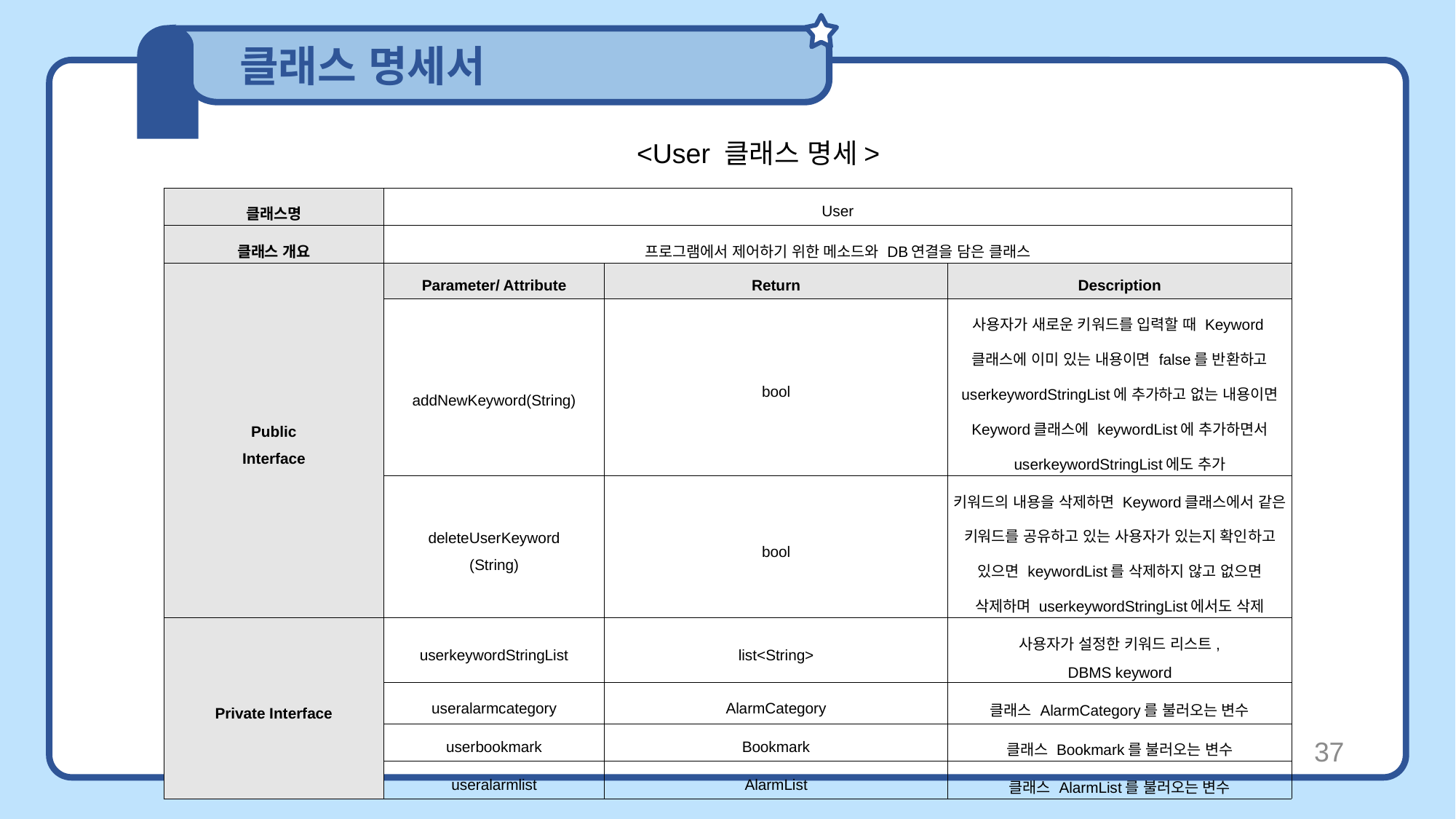

클래스 명세서

<User 클래스 명세>
| 클래스명 | User |  |  |
| --- | --- | --- | --- |
| 클래스 개요 | 프로그램에서 제어하기 위한 메소드와 DB연결을 담은 클래스 |  |  |
| Public Interface | Parameter/ Attribute | Return | Description |
|  | addNewKeyword(String) | bool | 사용자가 새로운 키워드를 입력할 때 Keyword클래스에 이미 있는 내용이면 false를 반환하고 userkeywordStringList에 추가하고 없는 내용이면 Keyword클래스에 keywordList에 추가하면서 userkeywordStringList에도 추가 |
|  | deleteUserKeyword (String) | bool | 키워드의 내용을 삭제하면 Keyword클래스에서 같은 키워드를 공유하고 있는 사용자가 있는지 확인하고 있으면 keywordList를 삭제하지 않고 없으면 삭제하며 userkeywordStringList에서도 삭제 |
| Private Interface | userkeywordStringList | list<String> | 사용자가 설정한 키워드 리스트, DBMS keyword |
|  | useralarmcategory | AlarmCategory | 클래스 AlarmCategory를 불러오는 변수 |
|  | userbookmark | Bookmark | 클래스 Bookmark를 불러오는 변수 |
|  | useralarmlist | AlarmList | 클래스 AlarmList를 불러오는 변수 |
37